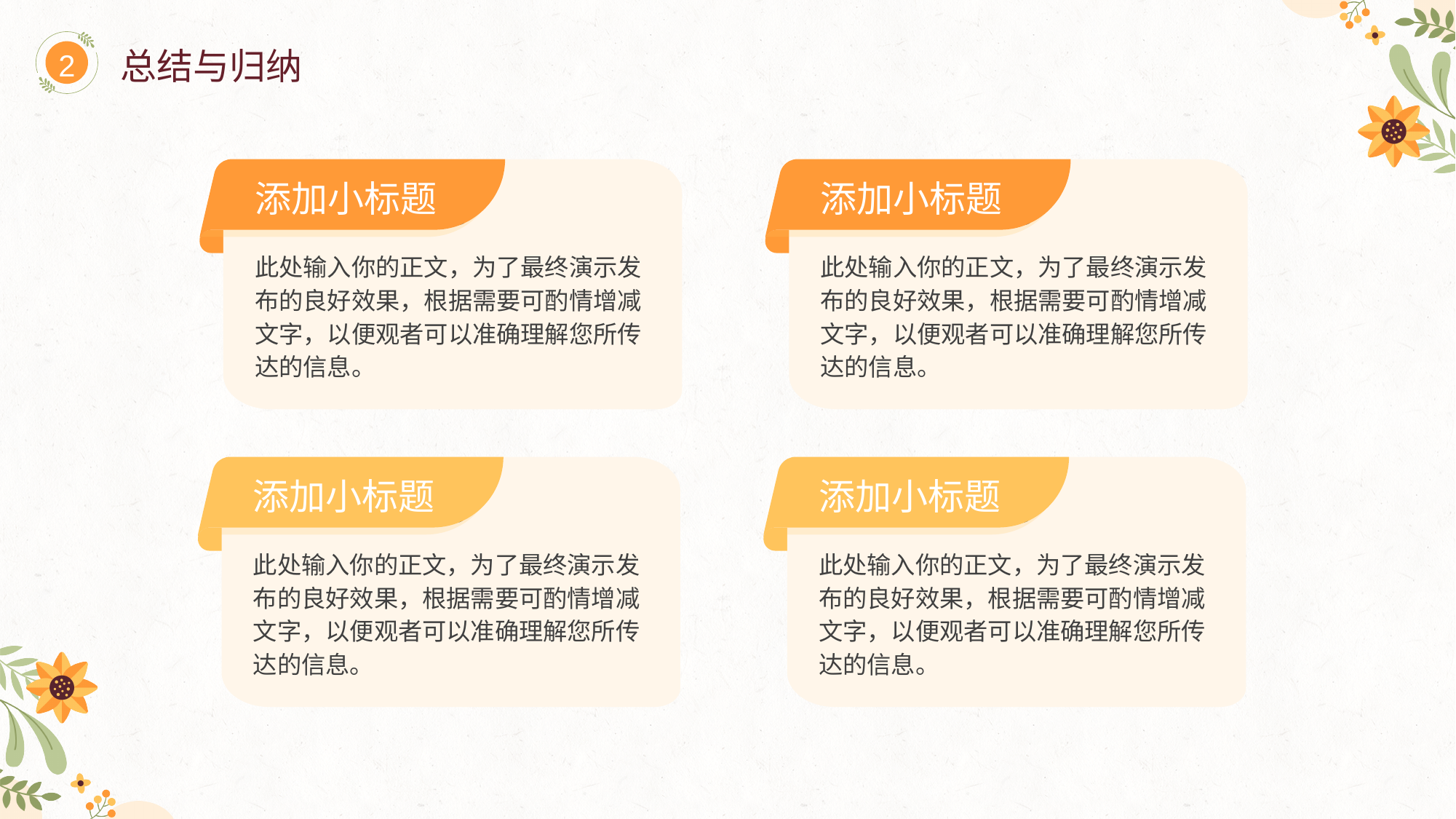

2
总结与归纳

添加小标题
添加小标题

此处输入你的正文，为了最终演示发布的良好效果，根据需要可酌情增减文字，以便观者可以准确理解您所传达的信息。
此处输入你的正文，为了最终演示发布的良好效果，根据需要可酌情增减文字，以便观者可以准确理解您所传达的信息。

添加小标题
添加小标题

此处输入你的正文，为了最终演示发布的良好效果，根据需要可酌情增减文字，以便观者可以准确理解您所传达的信息。
此处输入你的正文，为了最终演示发布的良好效果，根据需要可酌情增减文字，以便观者可以准确理解您所传达的信息。